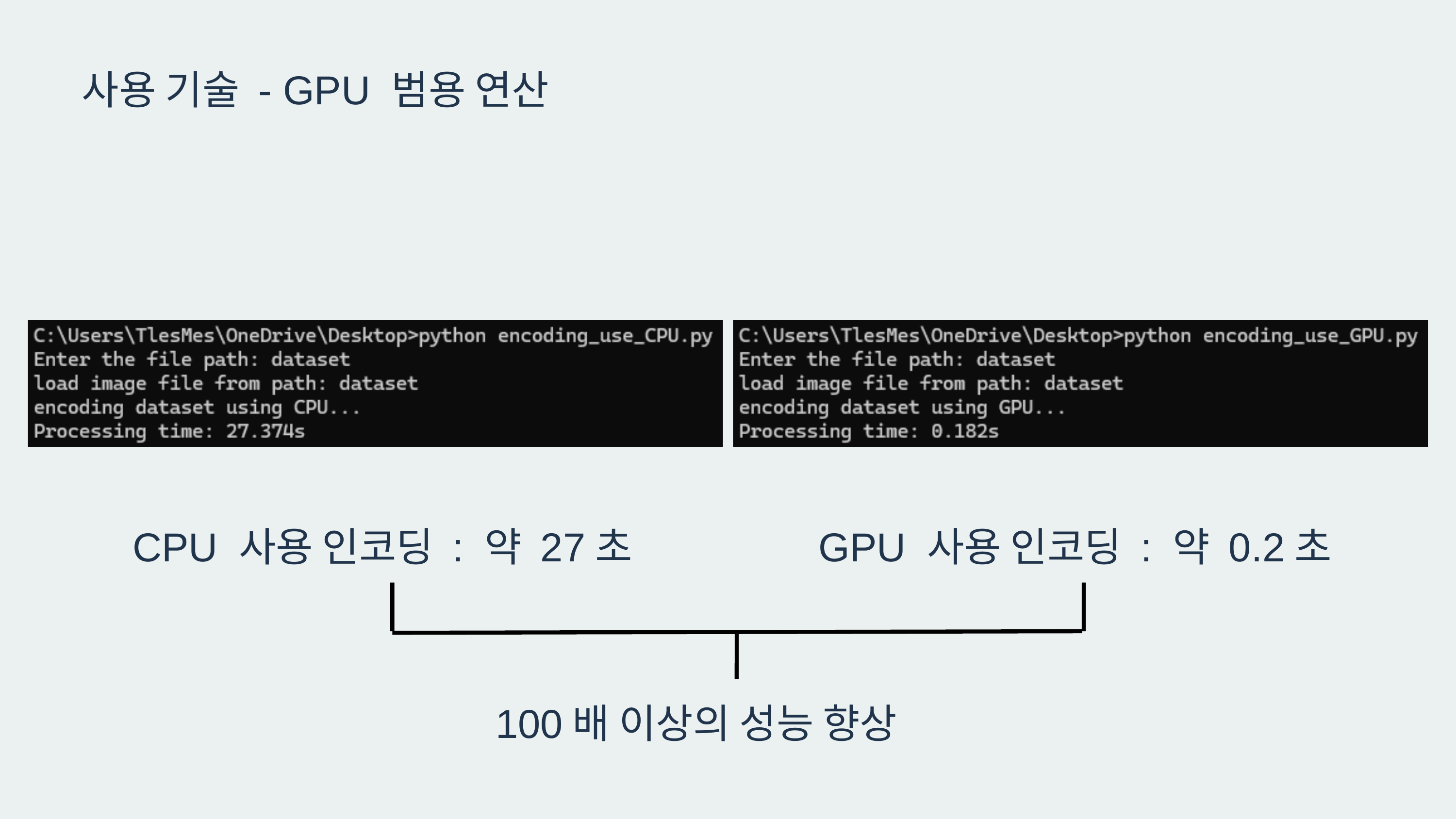

사용 기술 - GPU 범용 연산

CPU 사용 인코딩 : 약 27초
GPU 사용 인코딩 : 약 0.2초

100배 이상의 성능 향상